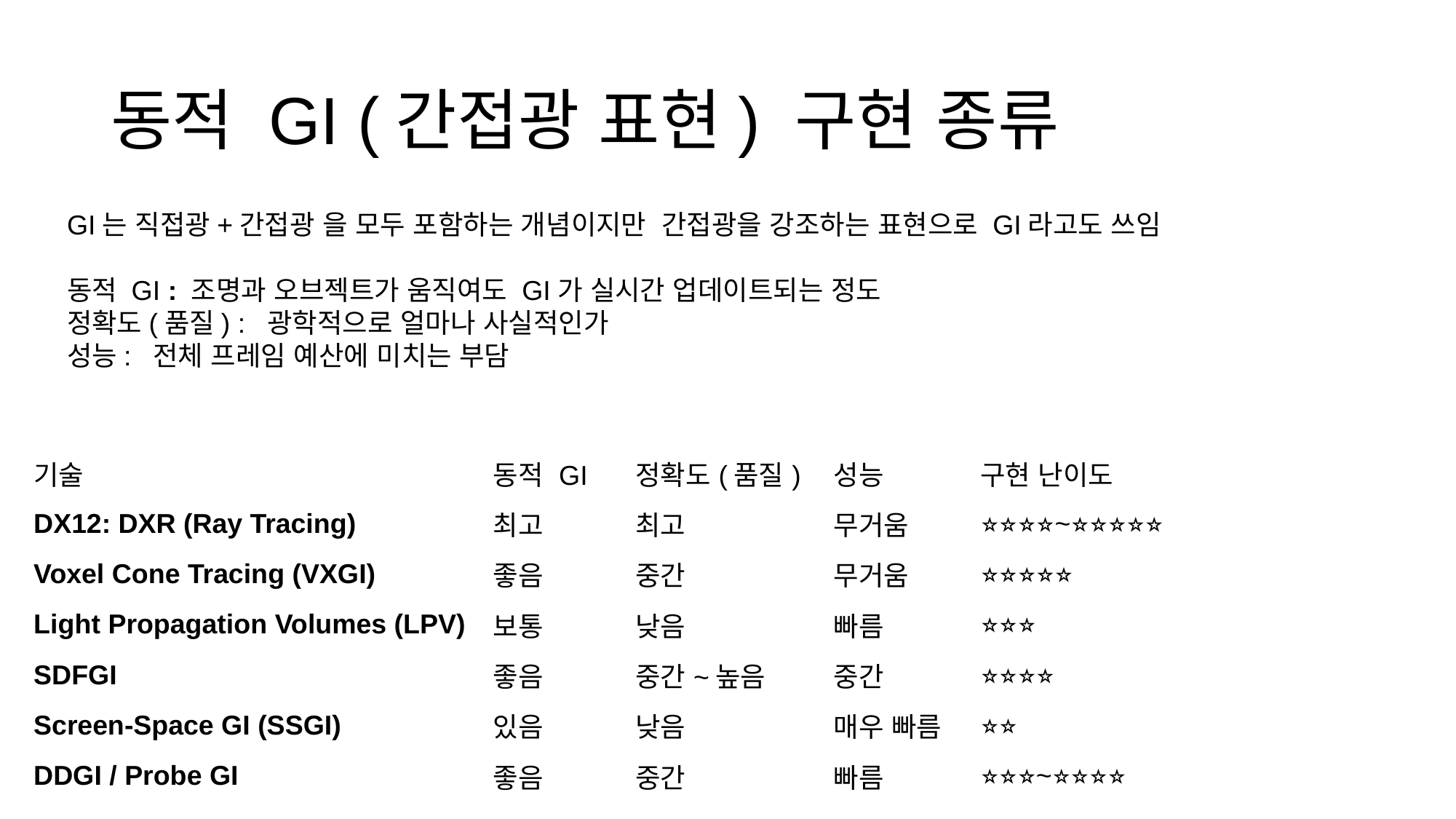

# 동적 GI (간접광 표현) 구현 종류
GI는 직접광+간접광 을 모두 포함하는 개념이지만  간접광을 강조하는 표현으로 GI라고도 쓰임

동적 GI : 조명과 오브젝트가 움직여도 GI가 실시간 업데이트되는 정도
정확도(품질) :  광학적으로 얼마나 사실적인가
성능:  전체 프레임 예산에 미치는 부담
| 기술 | 동적 GI | 정확도(품질) | 성능 | 구현 난이도 |
| --- | --- | --- | --- | --- |
| DX12: DXR (Ray Tracing) | 최고 | 최고 | 무거움 | ⭐⭐⭐⭐~⭐⭐⭐⭐⭐ |
| Voxel Cone Tracing (VXGI) | 좋음 | 중간 | 무거움 | ⭐⭐⭐⭐⭐ |
| Light Propagation Volumes (LPV) | 보통 | 낮음 | 빠름 | ⭐⭐⭐ |
| SDFGI | 좋음 | 중간~높음 | 중간 | ⭐⭐⭐⭐ |
| Screen-Space GI (SSGI) | 있음 | 낮음 | 매우 빠름 | ⭐⭐ |
| DDGI / Probe GI | 좋음 | 중간 | 빠름 | ⭐⭐⭐~⭐⭐⭐⭐ |